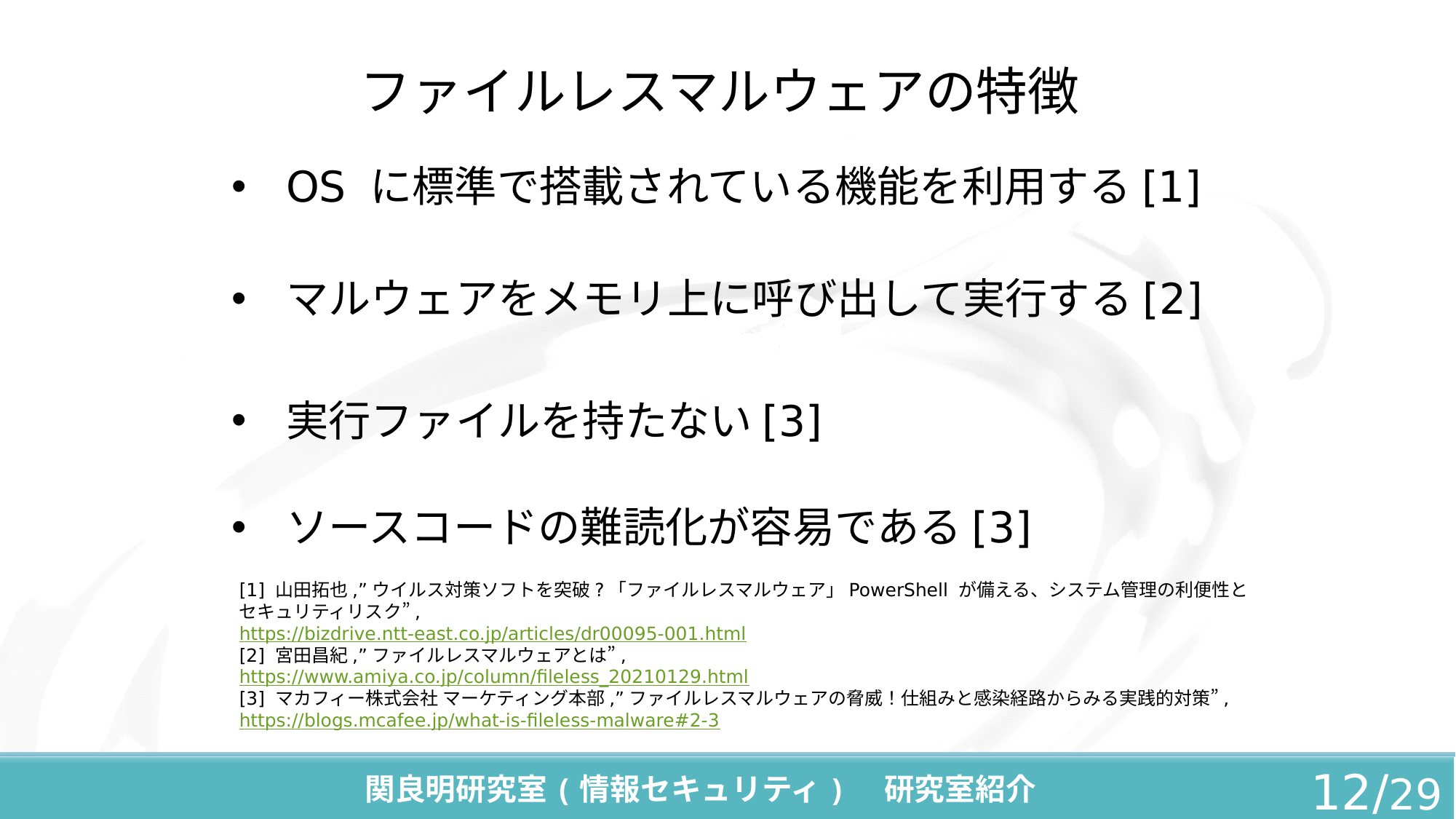

# ファイルレスマルウェアの特徴
OS に標準で搭載されている機能を利用する[1]
マルウェアをメモリ上に呼び出して実行する[2]

実行ファイルを持たない[3]
ソースコードの難読化が容易である[3]
[1] 山田拓也,”ウイルス対策ソフトを突破?「ファイルレスマルウェア」PowerShell が備える、システム管理の利便性とセキュリティリスク”,
https://bizdrive.ntt-east.co.jp/articles/dr00095-001.html
[2] 宮田昌紀,”ファイルレスマルウェアとは”,
https://www.amiya.co.jp/column/fileless_20210129.html
[3] マカフィー株式会社 マーケティング本部,”ファイルレスマルウェアの脅威！仕組みと感染経路からみる実践的対策”,
https://blogs.mcafee.jp/what-is-fileless-malware#2-3